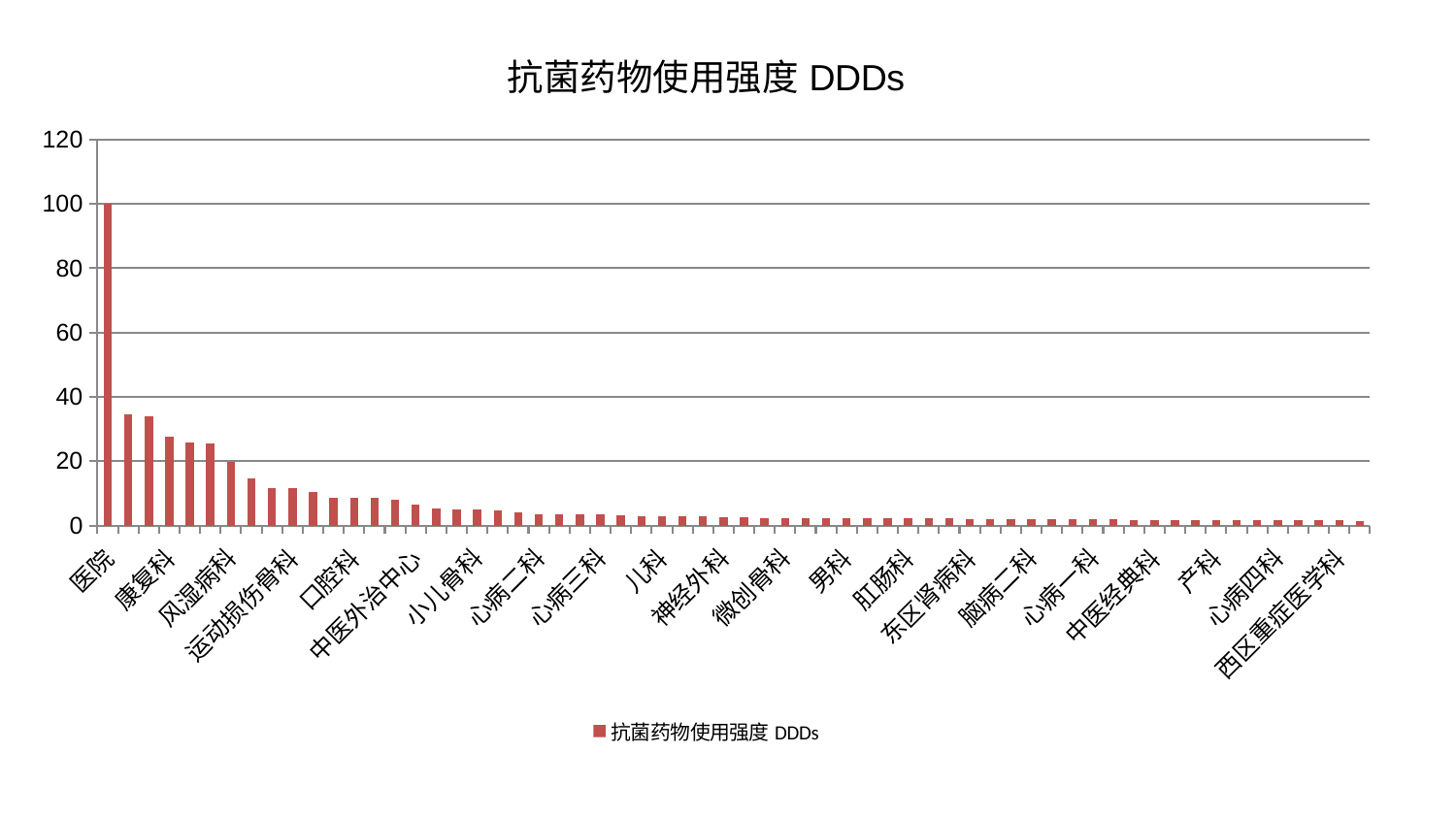

### Chart: 抗菌药物使用强度DDDs

| Category | 抗菌药物使用强度DDDs |
|---|---|
| 医院 | 100.0 |
| 普通外科 | 34.568375531154 |
| 脑病一科 | 34.06018504909075 |
| 康复科 | 27.640122084214454 |
| 泌尿外科 | 25.659944424511814 |
| 妇科 | 25.38700376123041 |
| 风湿病科 | 19.65872046173253 |
| 老年医学科 | 14.627772395443632 |
| 脑病三科 | 11.646662815073691 |
| 运动损伤骨科 | 11.528907031842026 |
| 肿瘤内科 | 10.442197617453207 |
| 显微骨科 | 8.692679049837164 |
| 口腔科 | 8.661196620302853 |
| 骨科 | 8.5939776218117 |
| 创伤骨科 | 8.08128956657575 |
| 中医外治中心 | 6.599431683366676 |
| 关节骨科 | 5.3028141734992404 |
| 小儿推拿科 | 5.079371086013384 |
| 小儿骨科 | 4.906803241868442 |
| 皮肤科 | 4.545861503316538 |
| 脾胃病科 | 3.9624021992748633 |
| 心病二科 | 3.5662992113424887 |
| 血液科 | 3.444456230073226 |
| 推拿科 | 3.343310222805842 |
| 心病三科 | 3.3254819104658147 |
| 乳腺甲状腺外科 | 3.0389953286012474 |
| 心血管内科 | 2.894962430160048 |
| 儿科 | 2.8261829860949867 |
| 治未病中心 | 2.801128814532826 |
| 重症医学科 | 2.7445477131205482 |
| 神经外科 | 2.6372731711065027 |
| 内分泌科 | 2.5892244618785405 |
| 肝胆外科 | 2.407229228647295 |
| 微创骨科 | 2.391112676183062 |
| 肝病科 | 2.3877575350174447 |
| 胸外科 | 2.3757863948636455 |
| 男科 | 2.351753171742675 |
| 脊柱骨科 | 2.311401725328824 |
| 肾病科 | 2.268410514941068 |
| 肛肠科 | 2.267084612514775 |
| 脾胃科消化科合并 | 2.2155901247036307 |
| 消化内科 | 2.177062616553676 |
| 东区肾病科 | 2.0835301559609745 |
| 周围血管科 | 2.0810055830781646 |
| 综合内科 | 2.041213520359482 |
| 脑病二科 | 2.032829707460726 |
| 身心医学科 | 1.9634243966630929 |
| 妇科妇二科合并 | 1.9425906440089962 |
| 心病一科 | 1.8997502353167386 |
| 东区重症医学科 | 1.886089791610725 |
| 针灸科 | 1.8021655895468214 |
| 中医经典科 | 1.7465892799584888 |
| 耳鼻喉科 | 1.7381060123025538 |
| 妇二科 | 1.7368314200688157 |
| 产科 | 1.7362211314925104 |
| 呼吸内科 | 1.7250484040025502 |
| 肾脏内科 | 1.7121073719693627 |
| 心病四科 | 1.6606419448264276 |
| 眼科 | 1.5788078987902352 |
| 神经内科 | 1.543387941735139 |
| 西区重症医学科 | 1.5425651337169932 |
| 美容皮肤科 | 1.5051039137434206 |
173